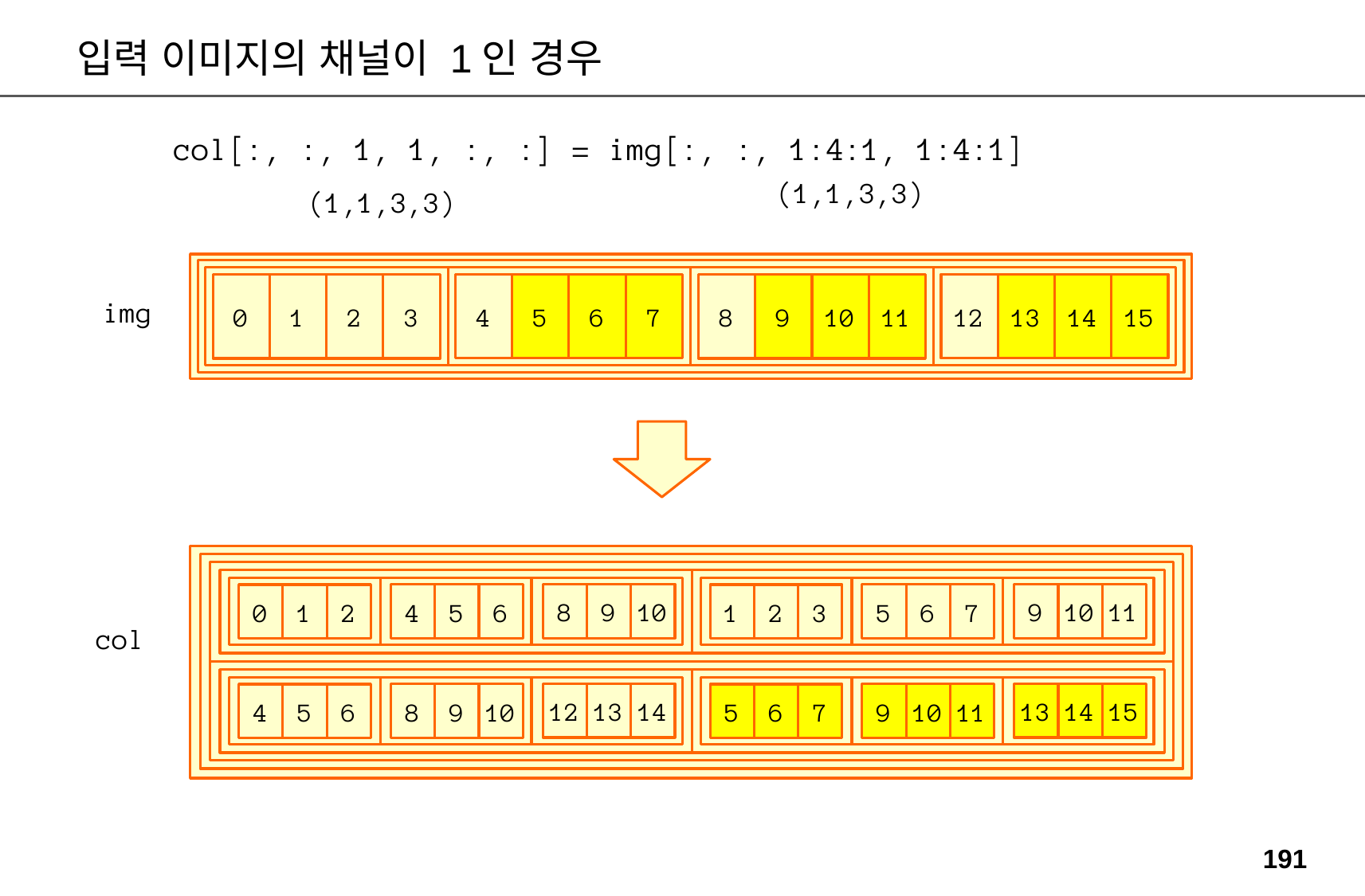

입력 이미지의 채널이 1인 경우
col[:, :, 1, 1, :, :] = img[:, :, 1:4:1, 1:4:1]
(1,1,3,3)
(1,1,3,3)

4
5
6
7
12
13
14
15
0
1
2
3
8
9
10
11
img

10
11
9
10
8
9
6
7
5
6
4
5
2
3
1
2
0
1
col

14
15
13
14
12
13
10
11
9
10
8
9
6
7
5
6
4
5